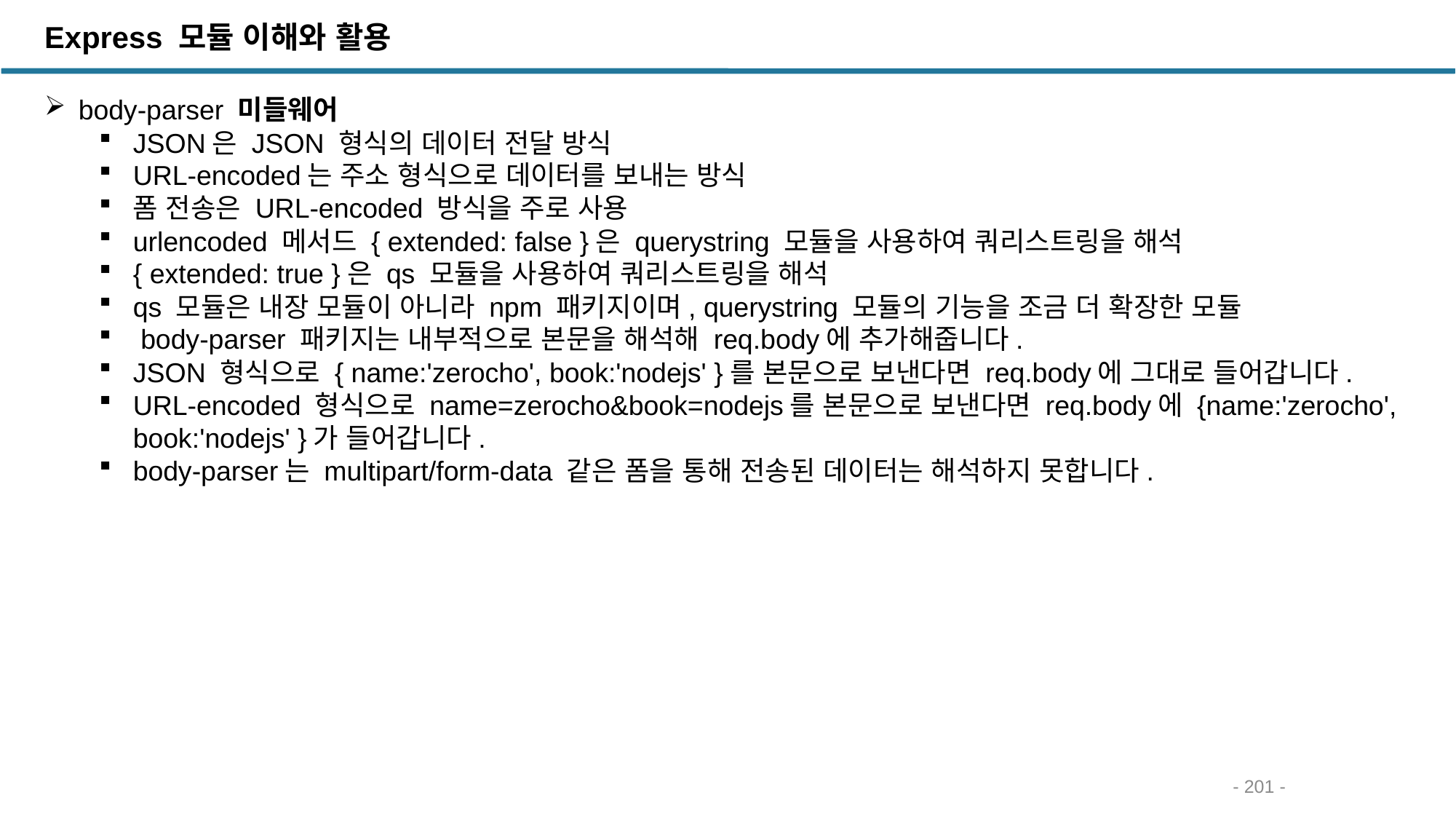

Express 모듈 이해와 활용
body-parser 미들웨어
JSON은 JSON 형식의 데이터 전달 방식
URL-encoded는 주소 형식으로 데이터를 보내는 방식
폼 전송은 URL-encoded 방식을 주로 사용
urlencoded 메서드 { extended: false }은 querystring 모듈을 사용하여 쿼리스트링을 해석
{ extended: true }은 qs 모듈을 사용하여 쿼리스트링을 해석
qs 모듈은 내장 모듈이 아니라 npm 패키지이며, querystring 모듈의 기능을 조금 더 확장한 모듈
 body-parser 패키지는 내부적으로 본문을 해석해 req.body에 추가해줍니다.
JSON 형식으로 { name:'zerocho', book:'nodejs' }를 본문으로 보낸다면 req.body에 그대로 들어갑니다.
URL-encoded 형식으로 name=zerocho&book=nodejs를 본문으로 보낸다면 req.body에 {name:'zerocho', book:'nodejs' }가 들어갑니다.
body-parser는 multipart/form-data 같은 폼을 통해 전송된 데이터는 해석하지 못합니다.
- 201 -